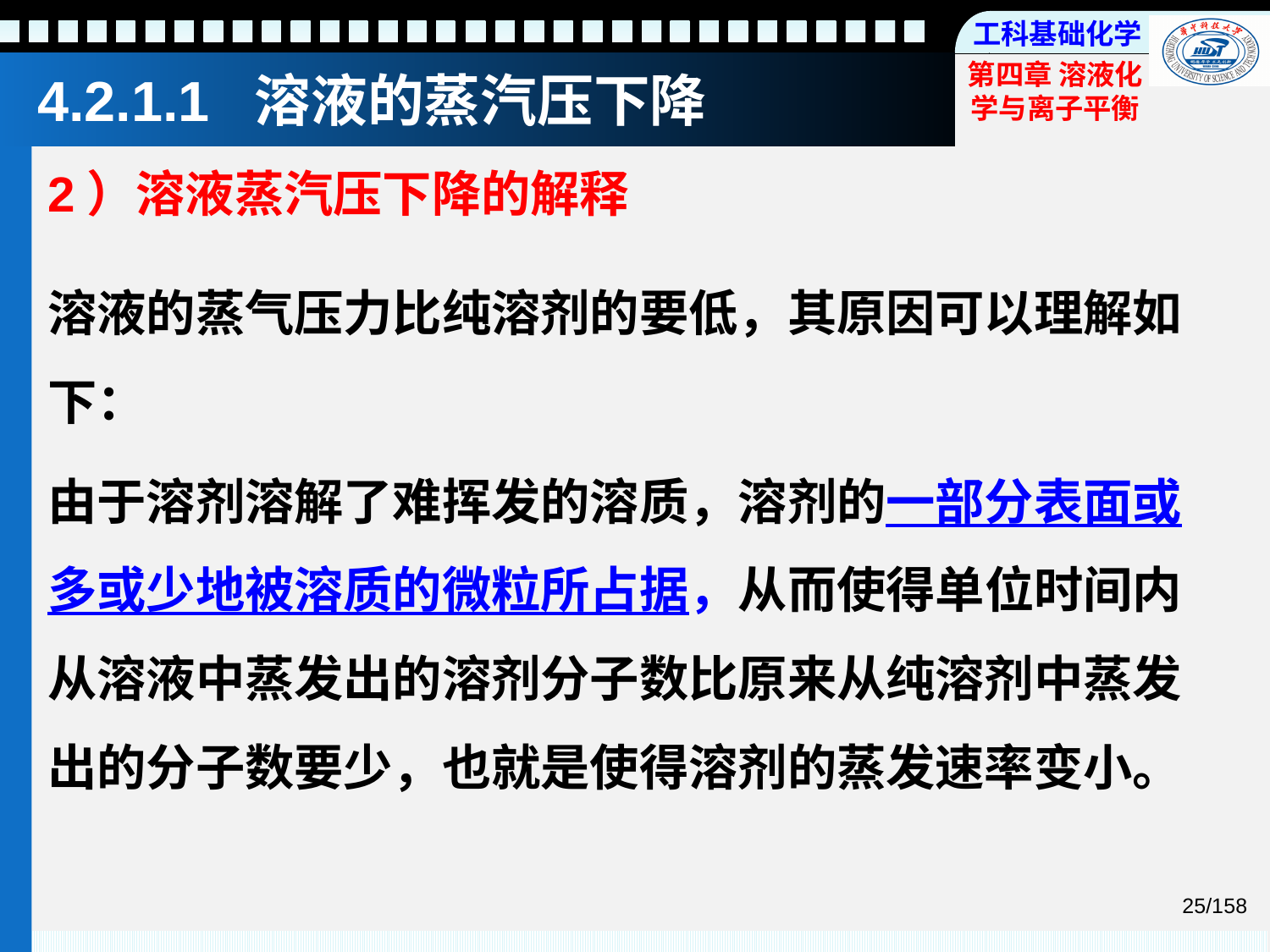

# 4.2.1.1  溶液的蒸汽压下降
2）溶液蒸汽压下降的解释
溶液的蒸气压力比纯溶剂的要低，其原因可以理解如下：
由于溶剂溶解了难挥发的溶质，溶剂的一部分表面或多或少地被溶质的微粒所占据，从而使得单位时间内从溶液中蒸发出的溶剂分子数比原来从纯溶剂中蒸发出的分子数要少，也就是使得溶剂的蒸发速率变小。